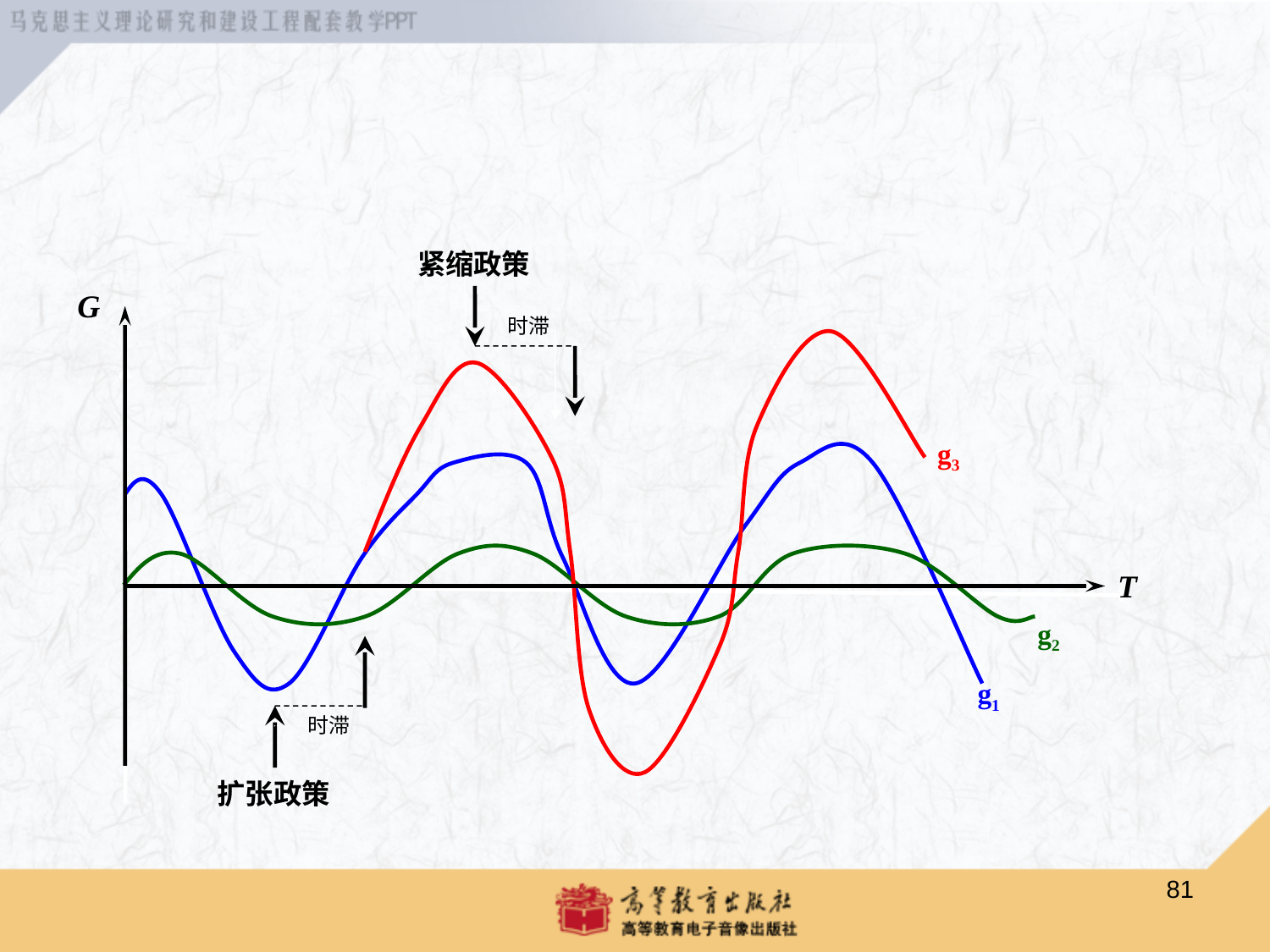

紧缩政策

G

时滞

g3

T

g2

g1

时滞

扩张政策
81